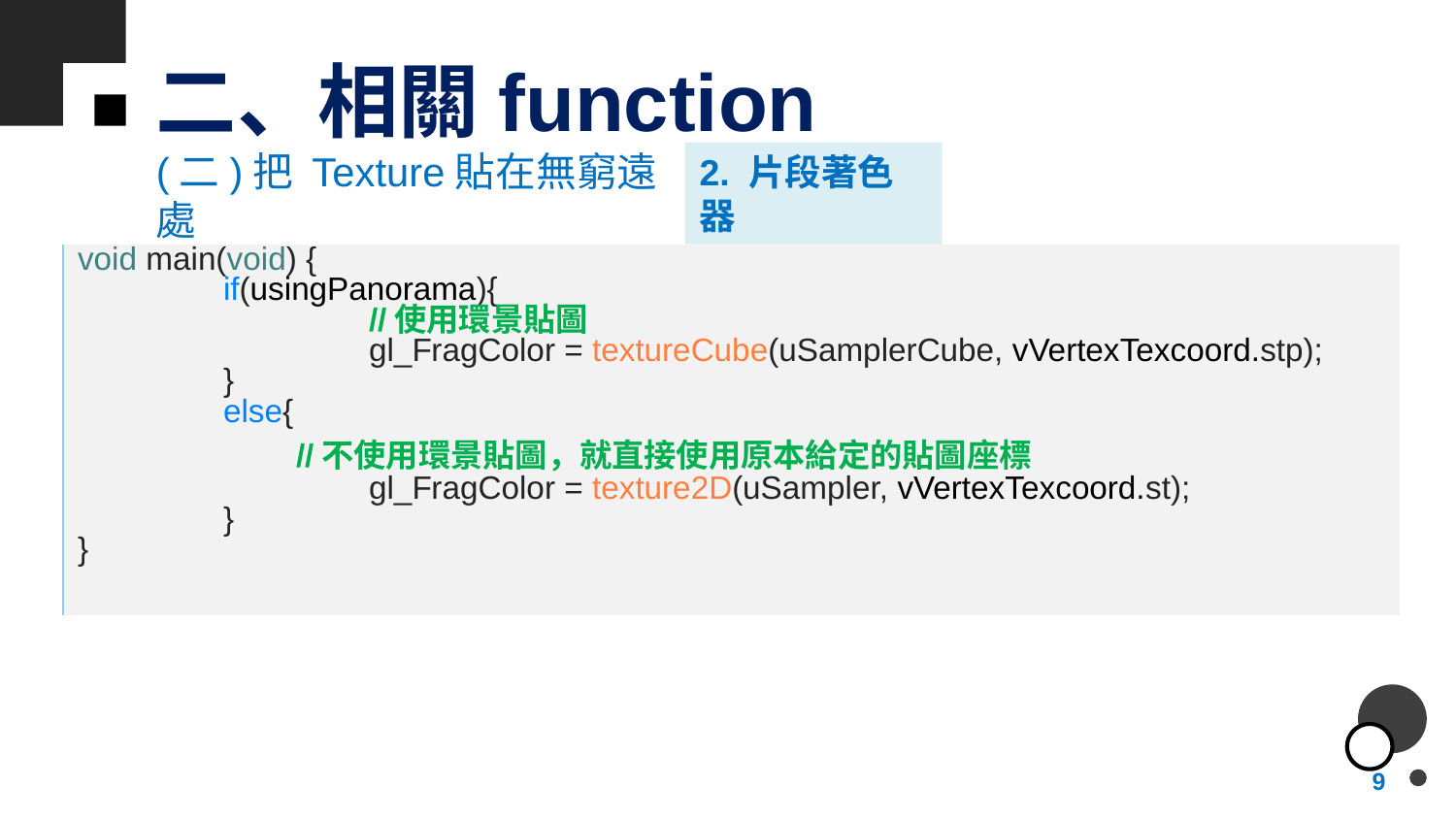

# 二、相關function
(二)把 Texture貼在無窮遠處
2. 片段著色器
void main(void) {
	if(usingPanorama){
		//使用環景貼圖
		gl_FragColor = textureCube(uSamplerCube, vVertexTexcoord.stp);
	}
	else{
	//不使用環景貼圖，就直接使用原本給定的貼圖座標
		gl_FragColor = texture2D(uSampler, vVertexTexcoord.st);
	}
}

9